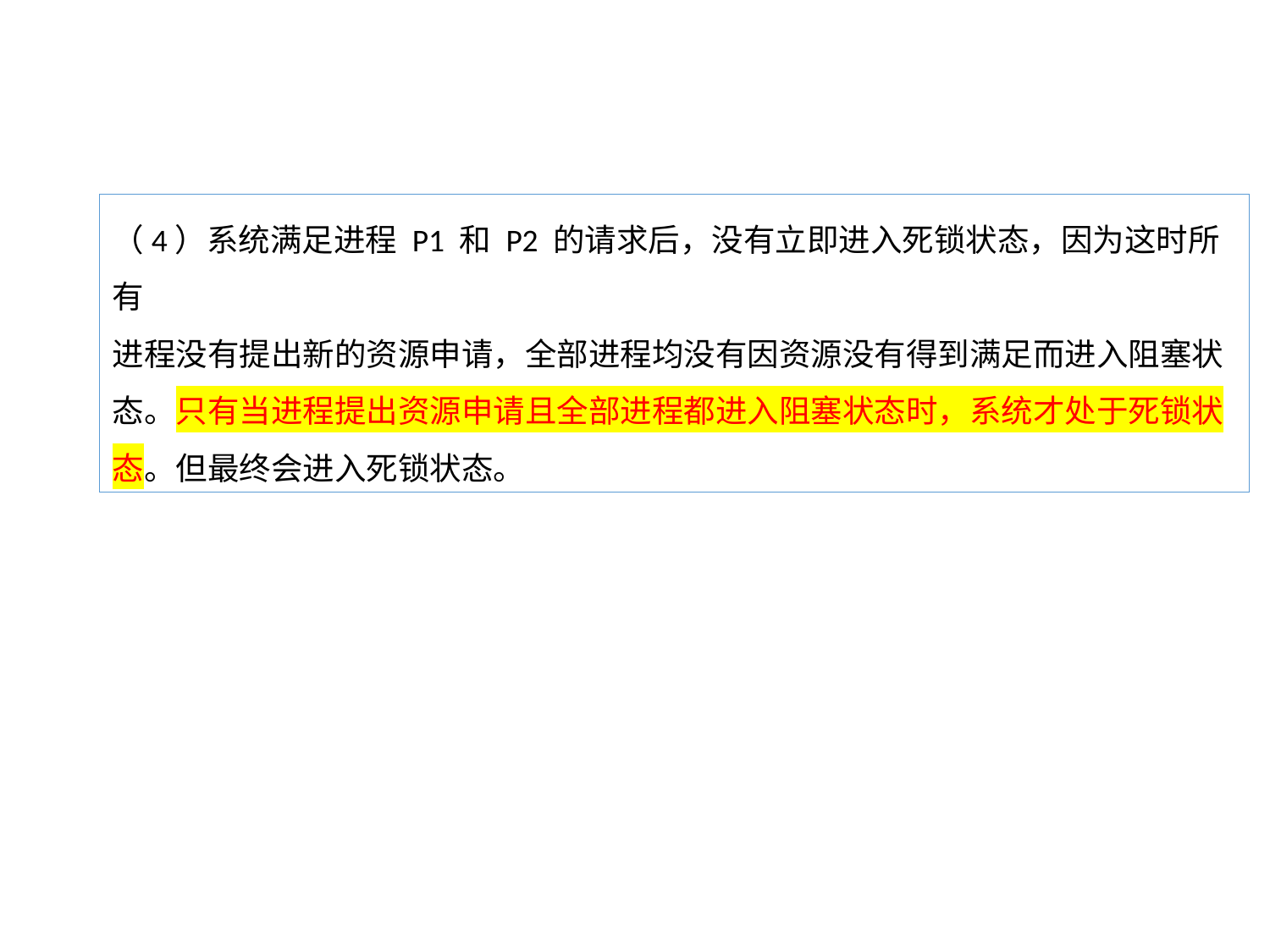

（4）系统满足进程 P1 和 P2 的请求后，没有立即进入死锁状态，因为这时所有
进程没有提出新的资源申请，全部进程均没有因资源没有得到满足而进入阻塞状
态。只有当进程提出资源申请且全部进程都进入阻塞状态时，系统才处于死锁状
态。但最终会进入死锁状态。